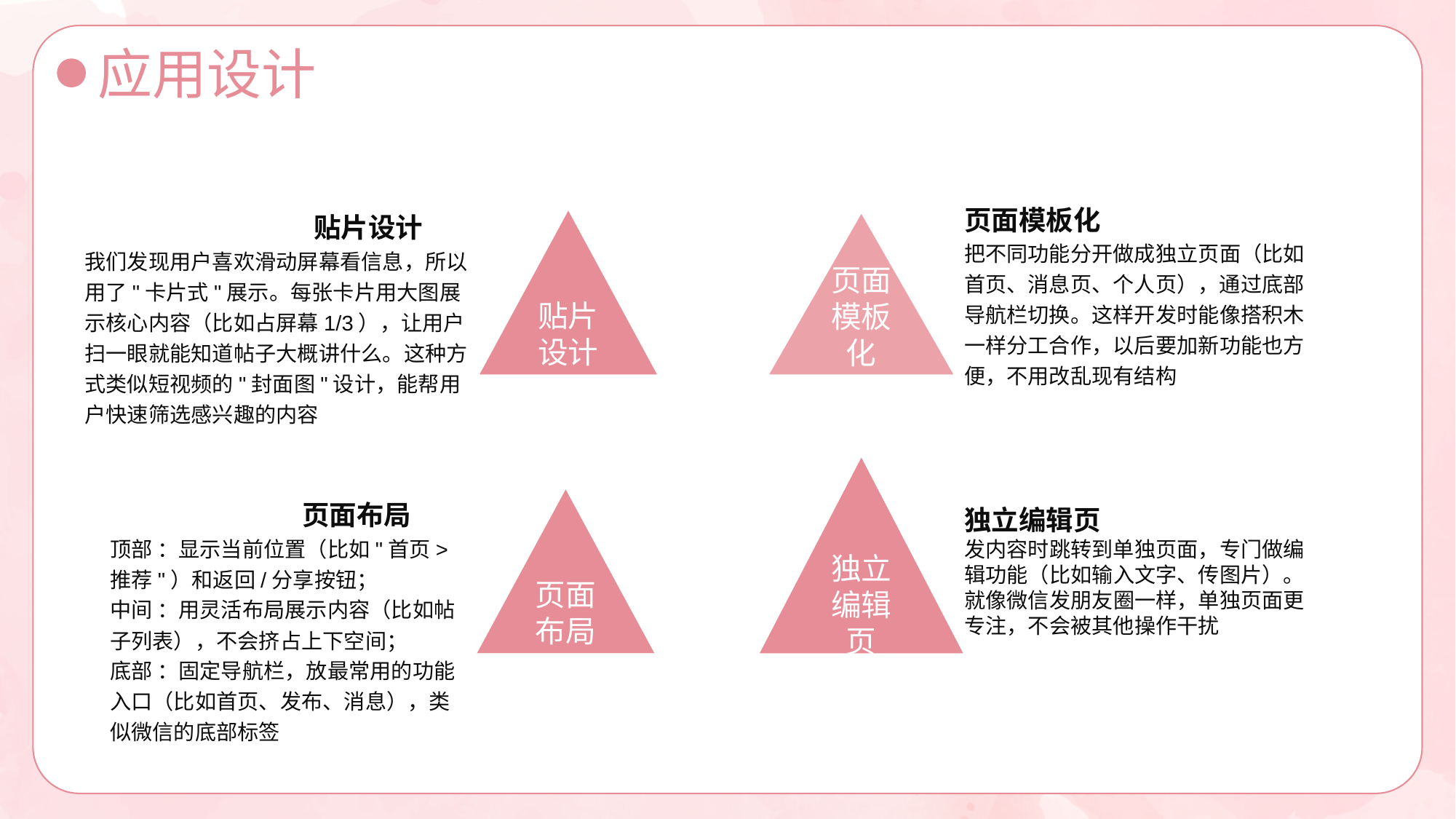

应用设计

页面模板化
把不同功能分开做成独立页面（比如首页、消息页、个人页），通过底部导航栏切换。这样开发时能像搭积木一样分工合作，以后要加新功能也方便，不用改乱现有结构
                                    贴片设计
我们发现用户喜欢滑动屏幕看信息，所以用了"卡片式"展示。每张卡片用大图展示核心内容（比如占屏幕1/3），让用户扫一眼就能知道帖子大概讲什么。这种方式类似短视频的"封面图"设计，能帮用户快速筛选感兴趣的内容
贴片设计
页面模板化

独立编辑页
页面布局
                              页面布局
顶部 ：显示当前位置（比如"首页>推荐"）和返回/分享按钮；
中间 ：用灵活布局展示内容（比如帖子列表），不会挤占上下空间；
底部 ：固定导航栏，放最常用的功能入口（比如首页、发布、消息），类似微信的底部标签
独立编辑页
发内容时跳转到单独页面，专门做编辑功能（比如输入文字、传图片）。就像微信发朋友圈一样，单独页面更专注，不会被其他操作干扰